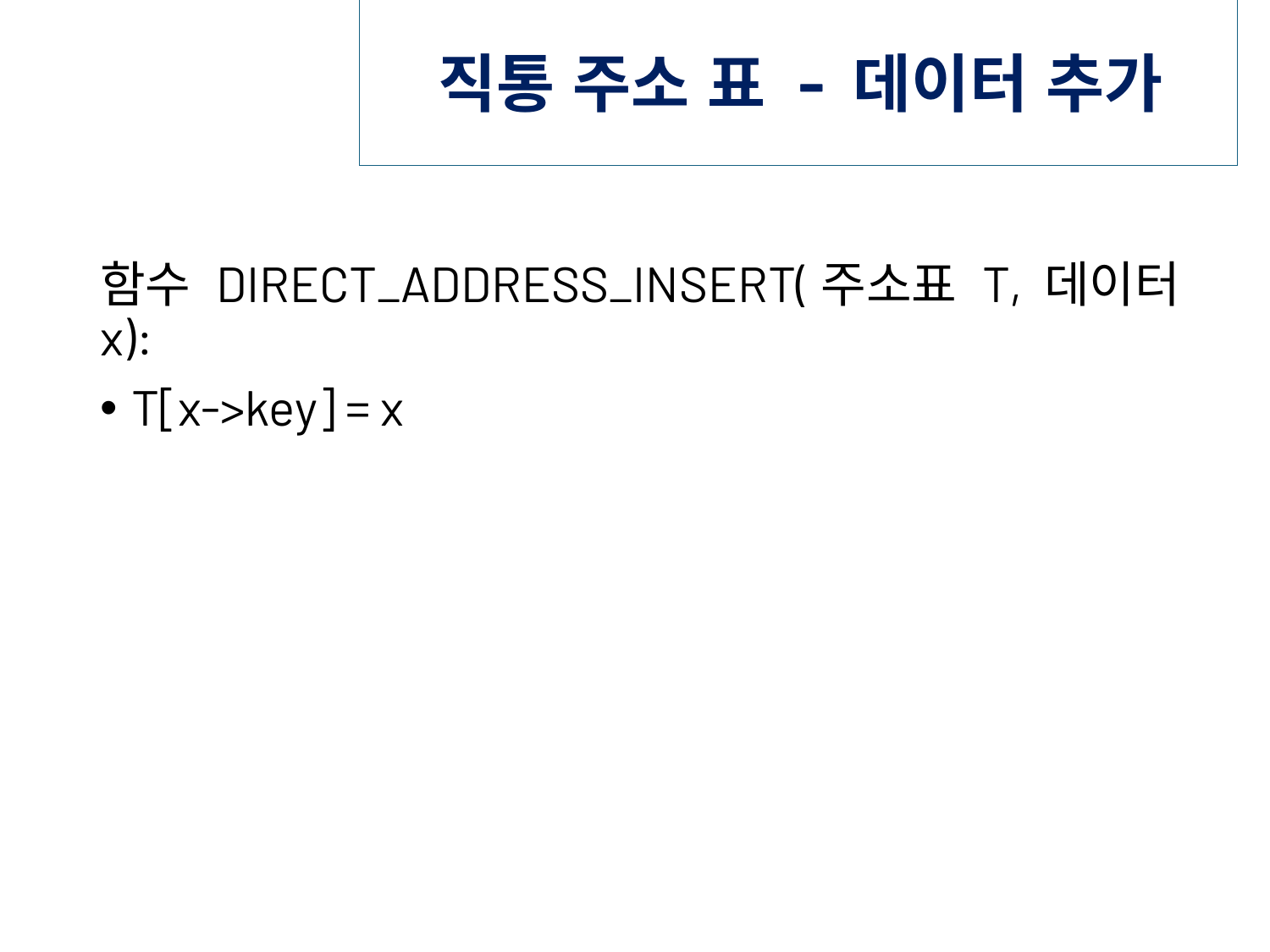

# 직통 주소 표 - 데이터 추가
함수 DIRECT_ADDRESS_INSERT(주소표 T, 데이터 x):
T[x->key] = x